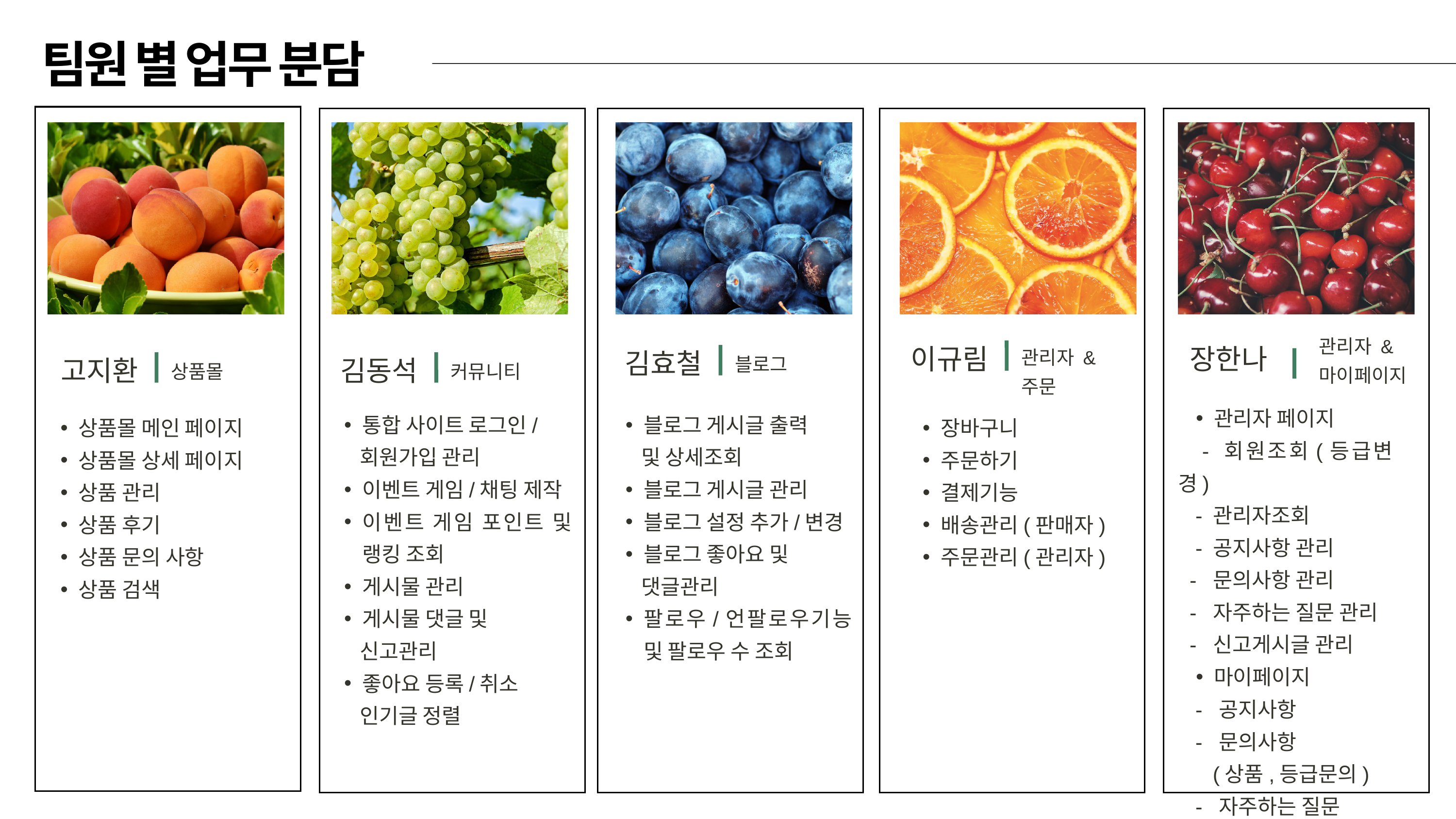

팀원 별 업무 분담

관리자 &
마이페이지

이규림
장한나
김효철
관리자 & 주문

김동석
고지환

블로그

커뮤니티
상품몰
관리자 페이지
   - 회원조회(등급변경)
   - 관리자조회
   - 공지사항 관리
  -  문의사항 관리
  -  자주하는 질문 관리
  -  신고게시글 관리
마이페이지
   -  공지사항
   -  문의사항
      (상품,등급문의)
   -  자주하는 질문

통합 사이트 로그인/
      회원가입 관리
이벤트 게임/채팅 제작
이벤트 게임 포인트 및 랭킹 조회
게시물 관리
게시물 댓글 및
      신고관리
좋아요 등록/취소
      인기글 정렬

블로그 게시글 출력
      및 상세조회
블로그 게시글 관리
블로그 설정 추가/변경
블로그 좋아요 및
      댓글관리
팔로우/언팔로우기능 및 팔로우 수 조회

상품몰 메인 페이지
상품몰 상세 페이지
상품 관리
상품 후기
상품 문의 사항
상품 검색
장바구니
주문하기
결제기능
배송관리(판매자)
주문관리(관리자)